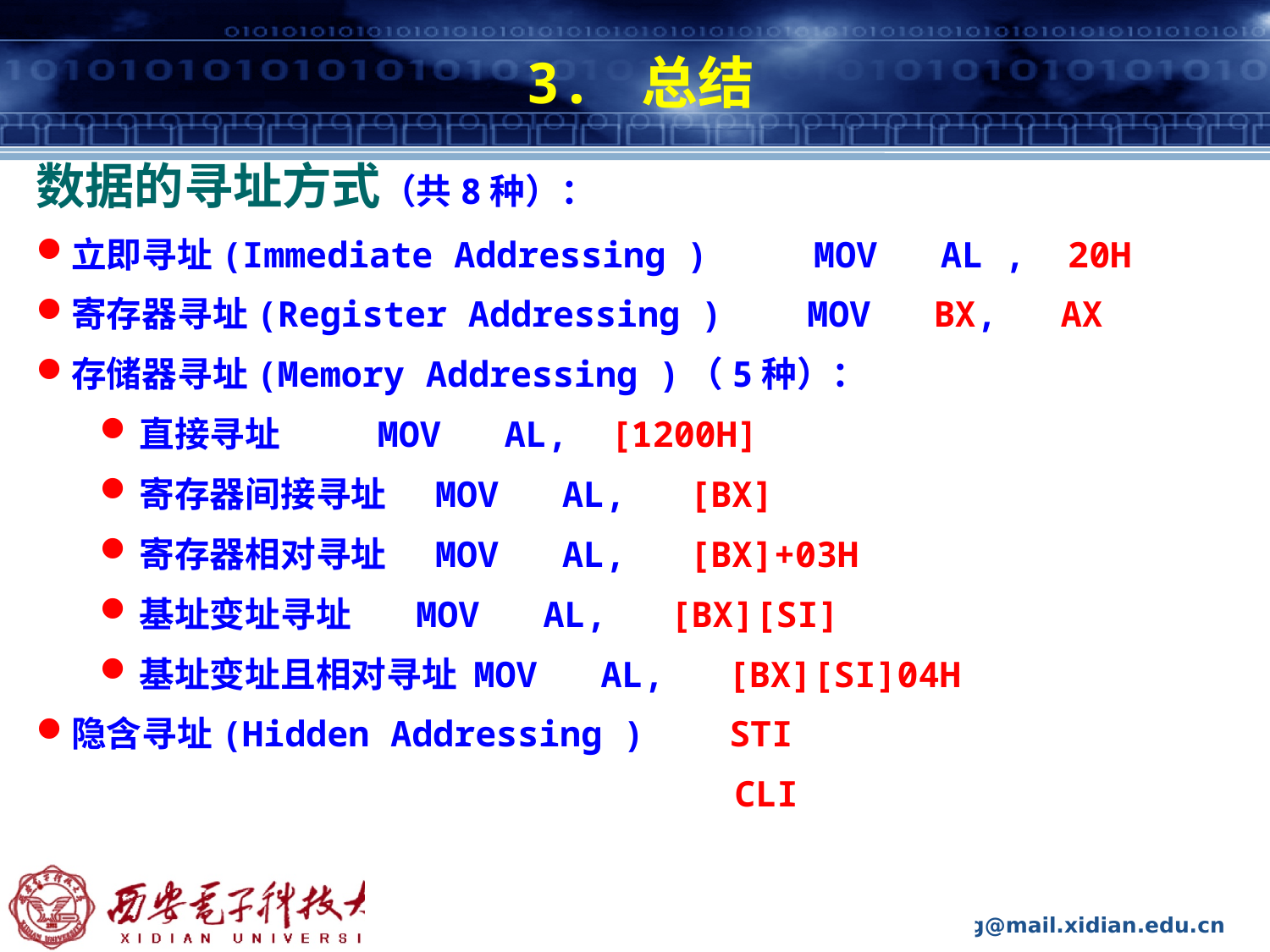

# 3. 总结
数据的寻址方式（共8种）：
立即寻址(Immediate Addressing )     MOV   AL ,  20H
寄存器寻址(Register Addressing )    MOV   BX,   AX
存储器寻址(Memory Addressing )（5种）：
直接寻址           MOV   AL,  [1200H]
寄存器间接寻址     MOV   AL,   [BX]
寄存器相对寻址     MOV   AL,   [BX]+03H
基址变址寻址       MOV   AL,   [BX][SI]
基址变址且相对寻址 MOV   AL,   [BX][SI]04H
隐含寻址(Hidden Addressing )    STI
                                 CLI